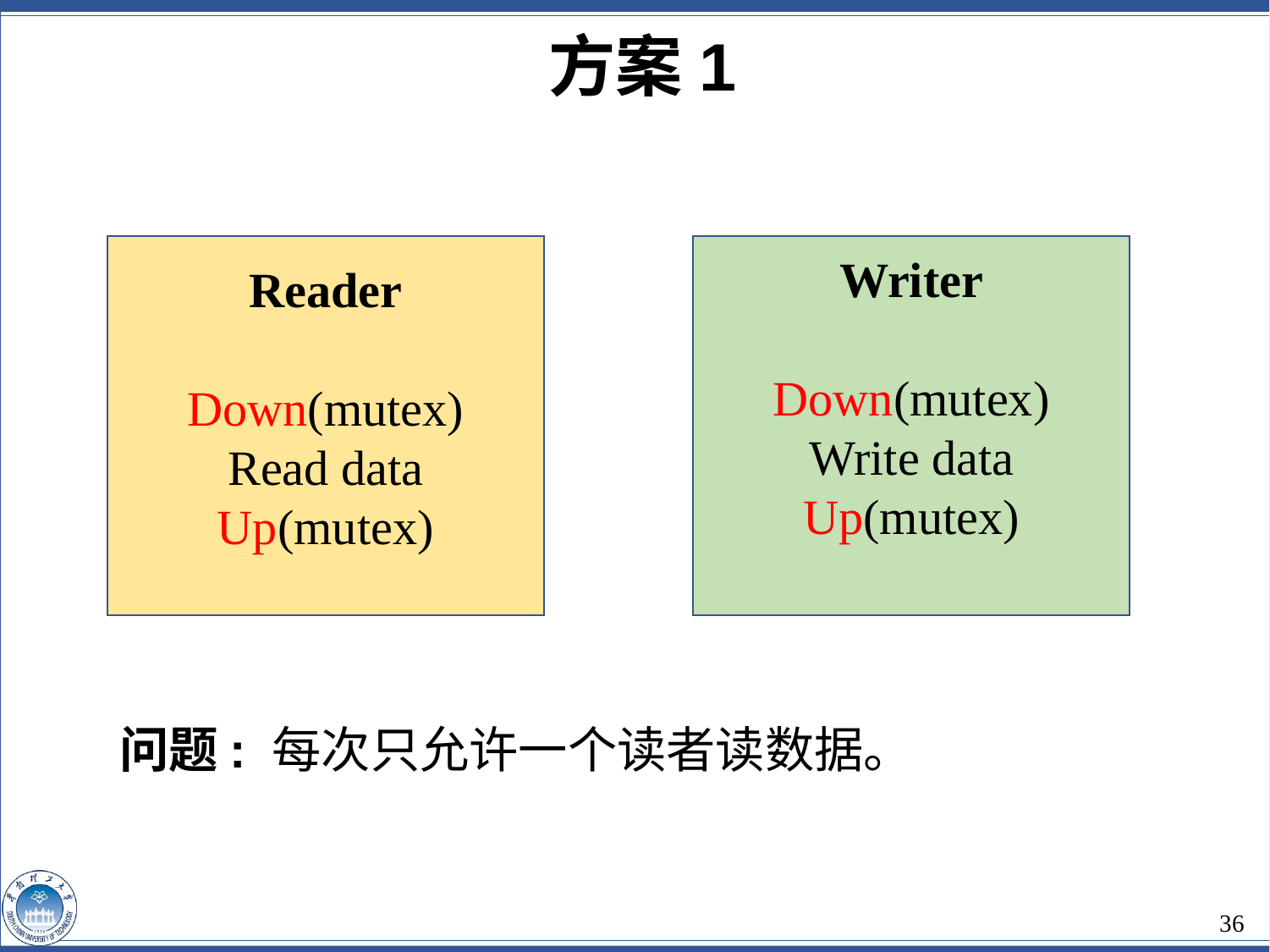

方案1
Reader

Down(mutex)
Read data
Up(mutex)

Writer

Down(mutex)
Write data
Up(mutex)

问题: 每次只允许一个读者读数据。
36